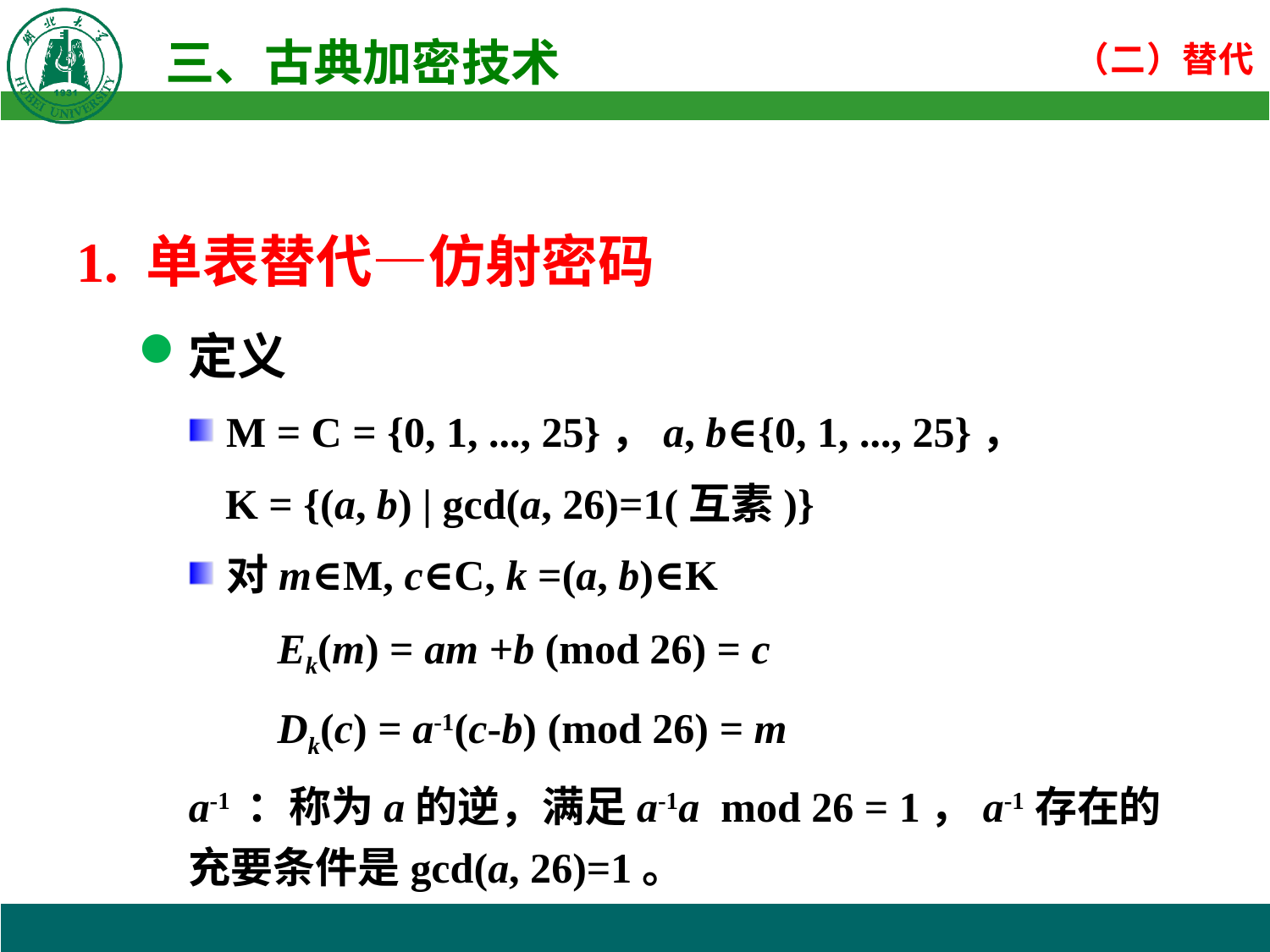

1. 单表替代—仿射密码
定义
M = C = {0, 1, ..., 25}，a, b∈{0, 1, ..., 25}，
K = {(a, b) | gcd(a, 26)=1(互素)}
对m∈M, c∈C, k =(a, b)∈K
 Ek(m) = am +b (mod 26) = c
 Dk(c) = a-1(c-b) (mod 26) = m
a-1 ：称为a的逆，满足a-1a  mod 26 = 1，a-1存在的充要条件是gcd(a, 26)=1。